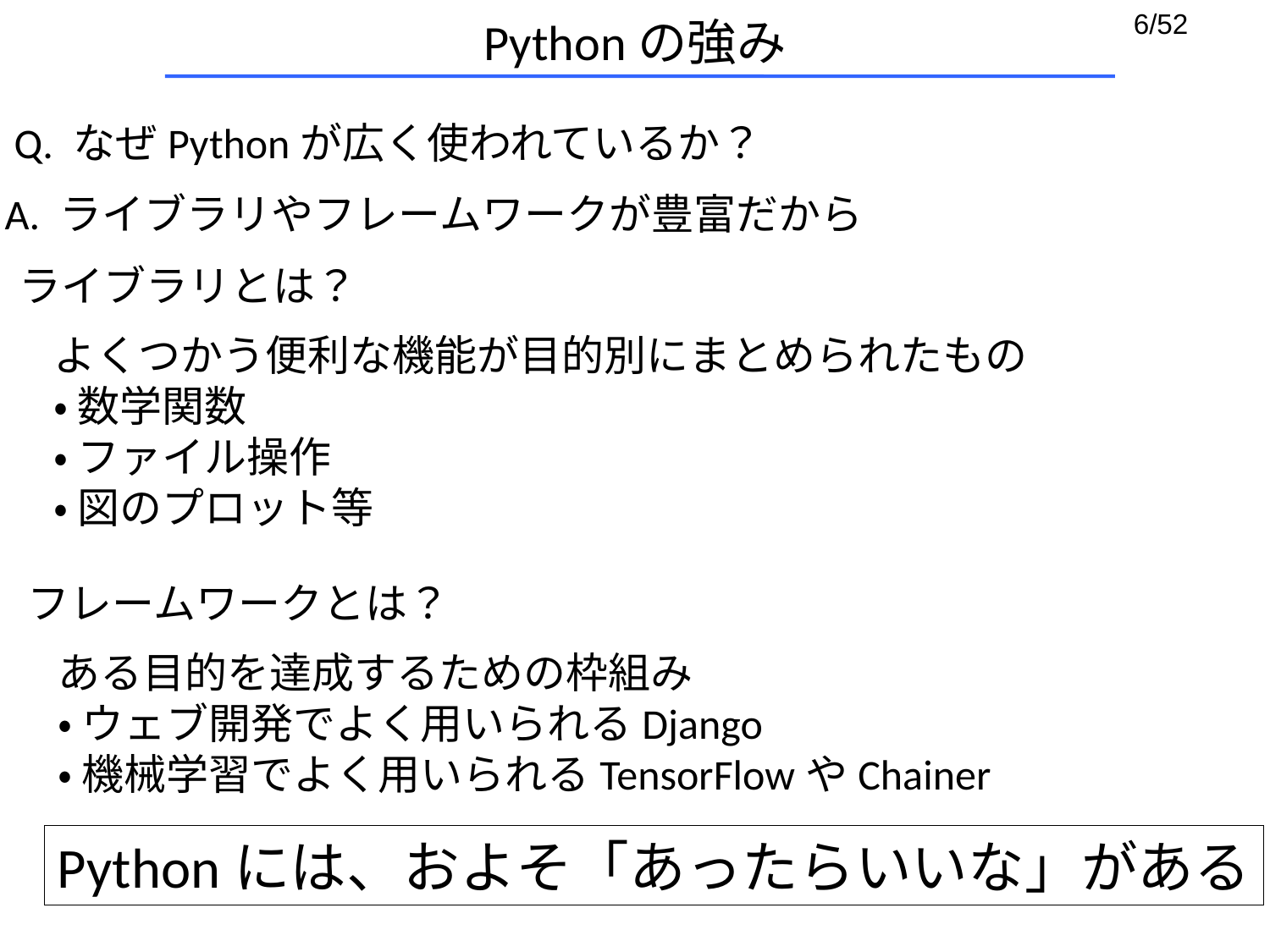

# Pythonの強み
Q. なぜPythonが広く使われているか？
A. ライブラリやフレームワークが豊富だから
ライブラリとは？
よくつかう便利な機能が目的別にまとめられたもの
・ 数学関数
・ ファイル操作
・ 図のプロット等
フレームワークとは？
ある目的を達成するための枠組み
・ ウェブ開発でよく用いられるDjango
・ 機械学習でよく用いられるTensorFlowやChainer
Pythonには、およそ「あったらいいな」がある